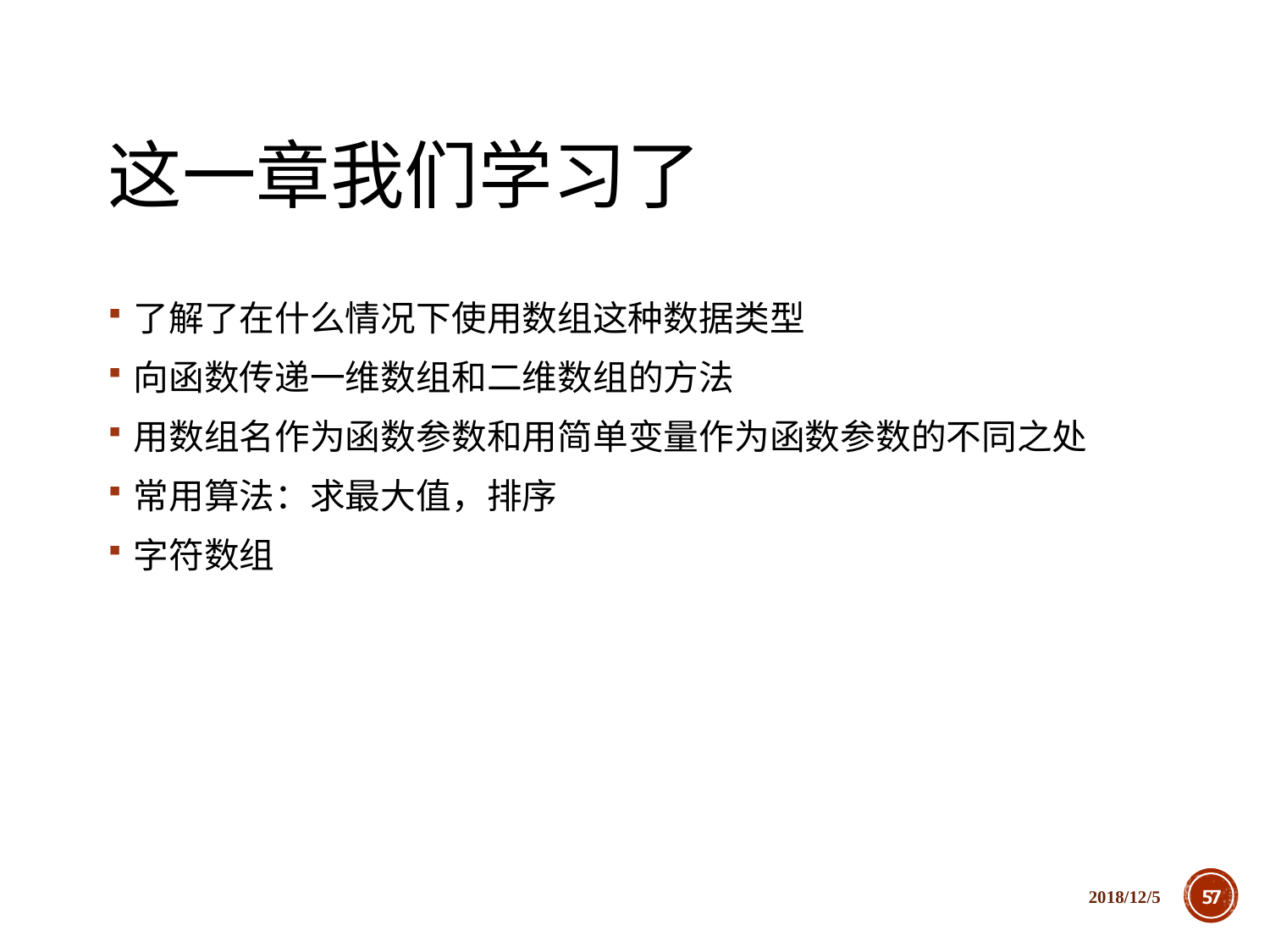

# 这一章我们学习了
了解了在什么情况下使用数组这种数据类型
向函数传递一维数组和二维数组的方法
用数组名作为函数参数和用简单变量作为函数参数的不同之处
常用算法：求最大值，排序
字符数组
2018/12/5
57